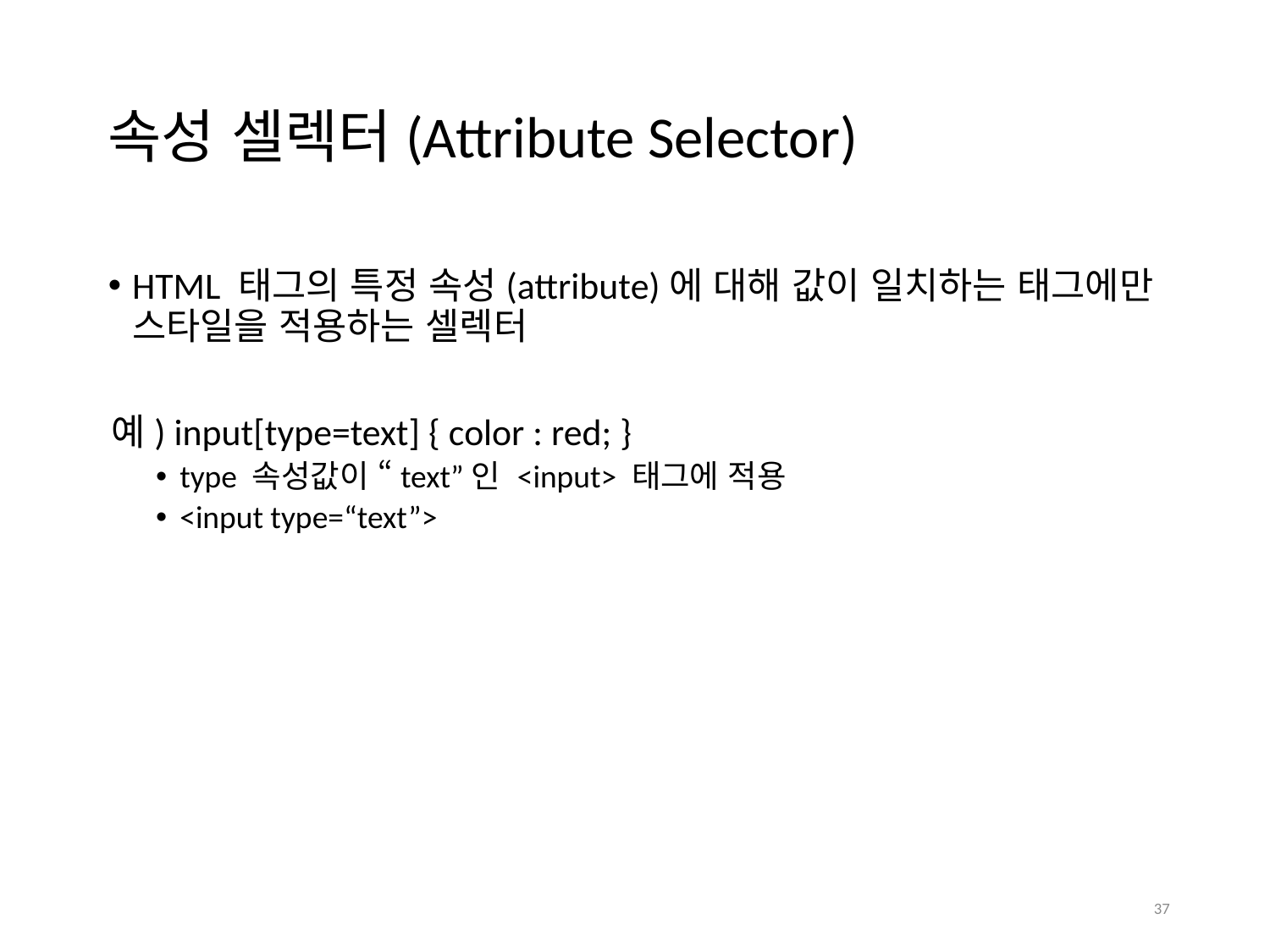

# 속성 셀렉터(Attribute Selector)

HTML 태그의 특정 속성(attribute)에 대해 값이 일치하는 태그에만 스타일을 적용하는 셀렉터

예) input[type=text] { color : red; }
type 속성값이 “text”인 <input> 태그에 적용
<input type=“text”>

37